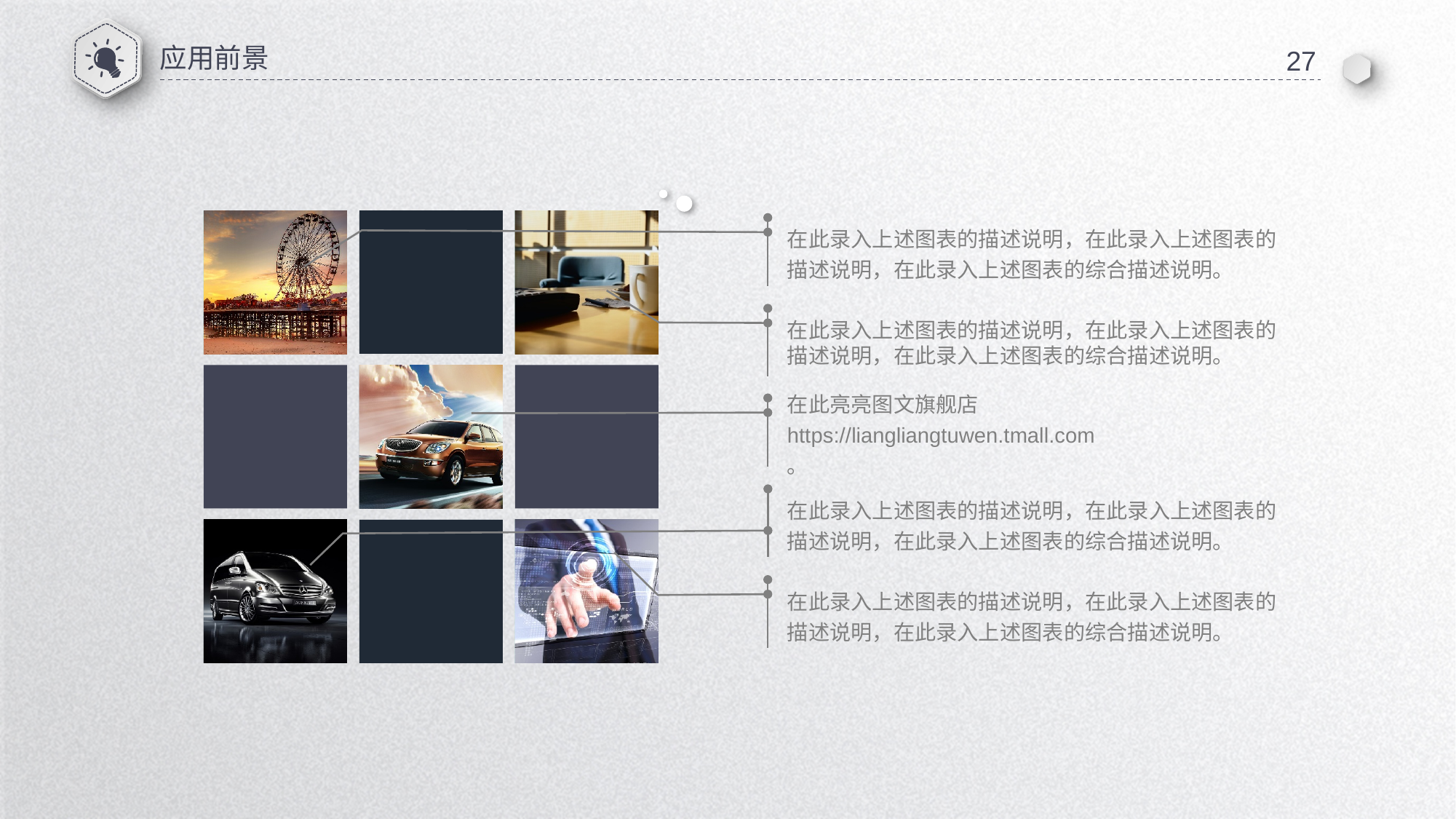

应用前景

27

在此录入上述图表的描述说明，在此录入上述图表的描述说明，在此录入上述图表的综合描述说明。
在此录入上述图表的描述说明，在此录入上述图表的描述说明，在此录入上述图表的综合描述说明。

在此亮亮图文旗舰店
https://liangliangtuwen.tmall.com
。
在此录入上述图表的描述说明，在此录入上述图表的描述说明，在此录入上述图表的综合描述说明。

在此录入上述图表的描述说明，在此录入上述图表的描述说明，在此录入上述图表的综合描述说明。